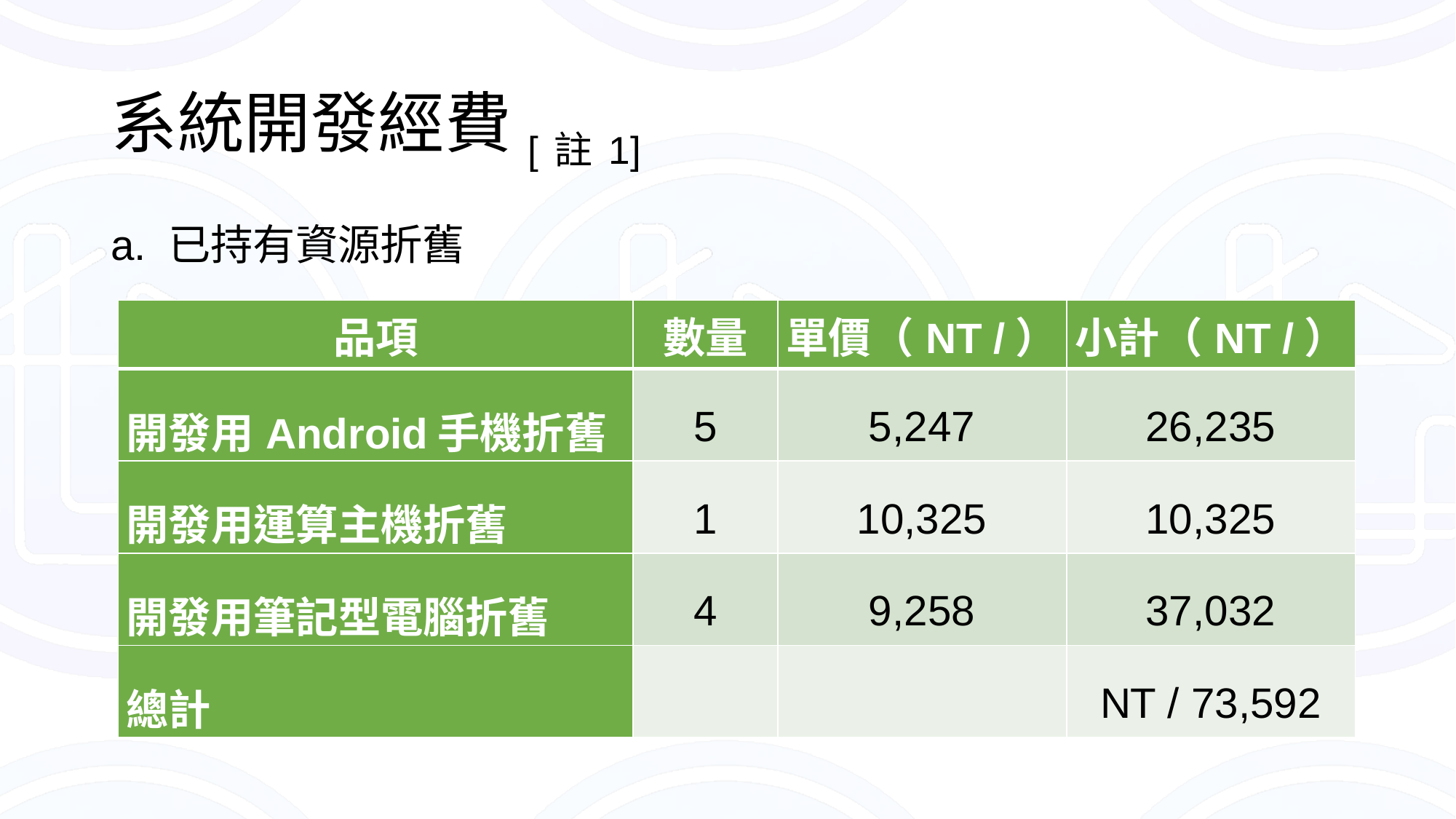

# 系統開發經費[註1]
a. 已持有資源折舊
| 品項 | 數量 | 單價（NT /） | 小計（NT /） |
| --- | --- | --- | --- |
| 開發用Android手機折舊 | 5 | 5,247 | 26,235 |
| 開發用運算主機折舊 | 1 | 10,325 | 10,325 |
| 開發用筆記型電腦折舊 | 4 | 9,258 | 37,032 |
| 總計 |  |  | NT / 73,592 |